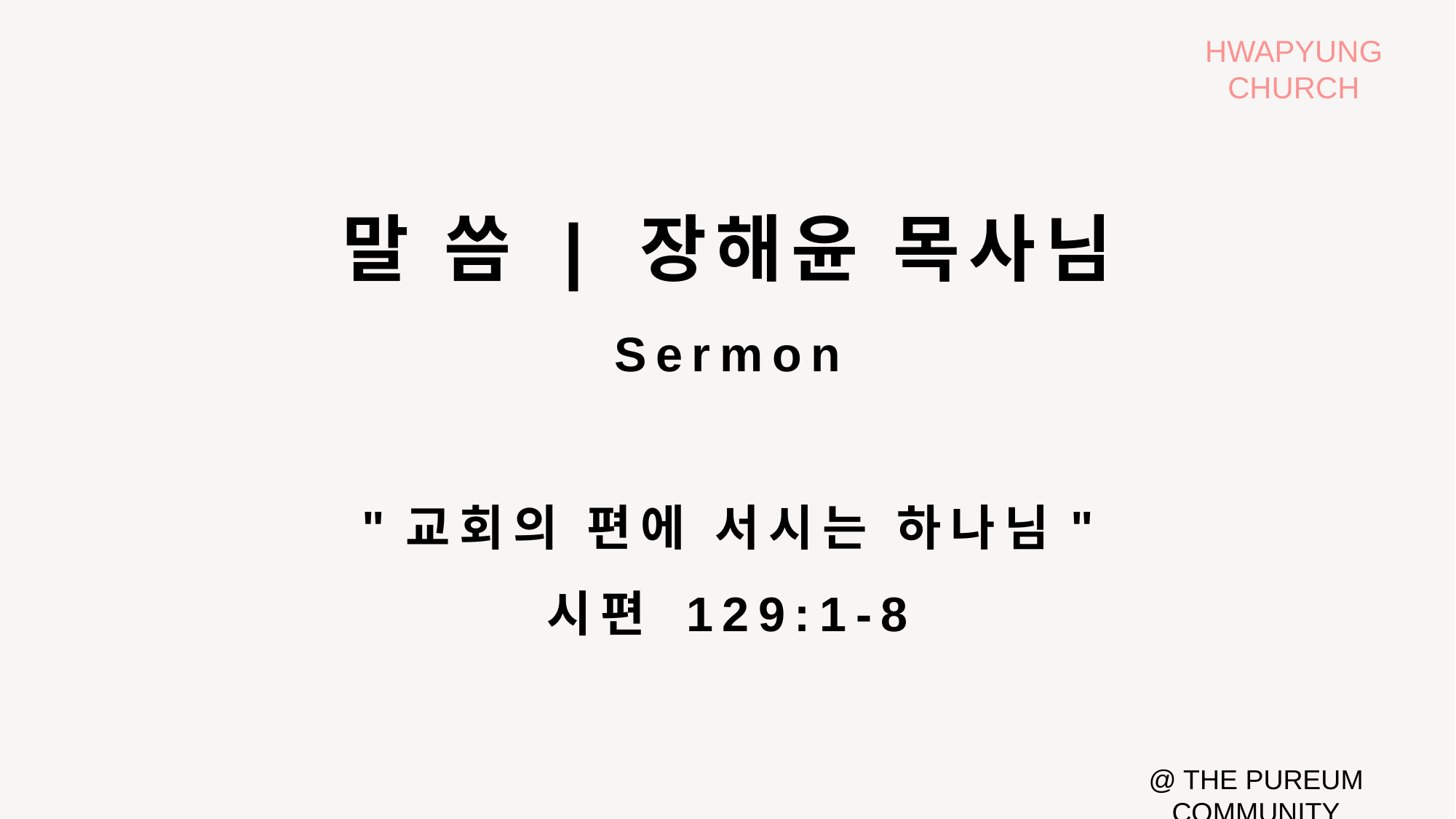

말 씀 | 장해윤 목사님
"교회의 편에 서시는 하나님"
시편 129:1-8